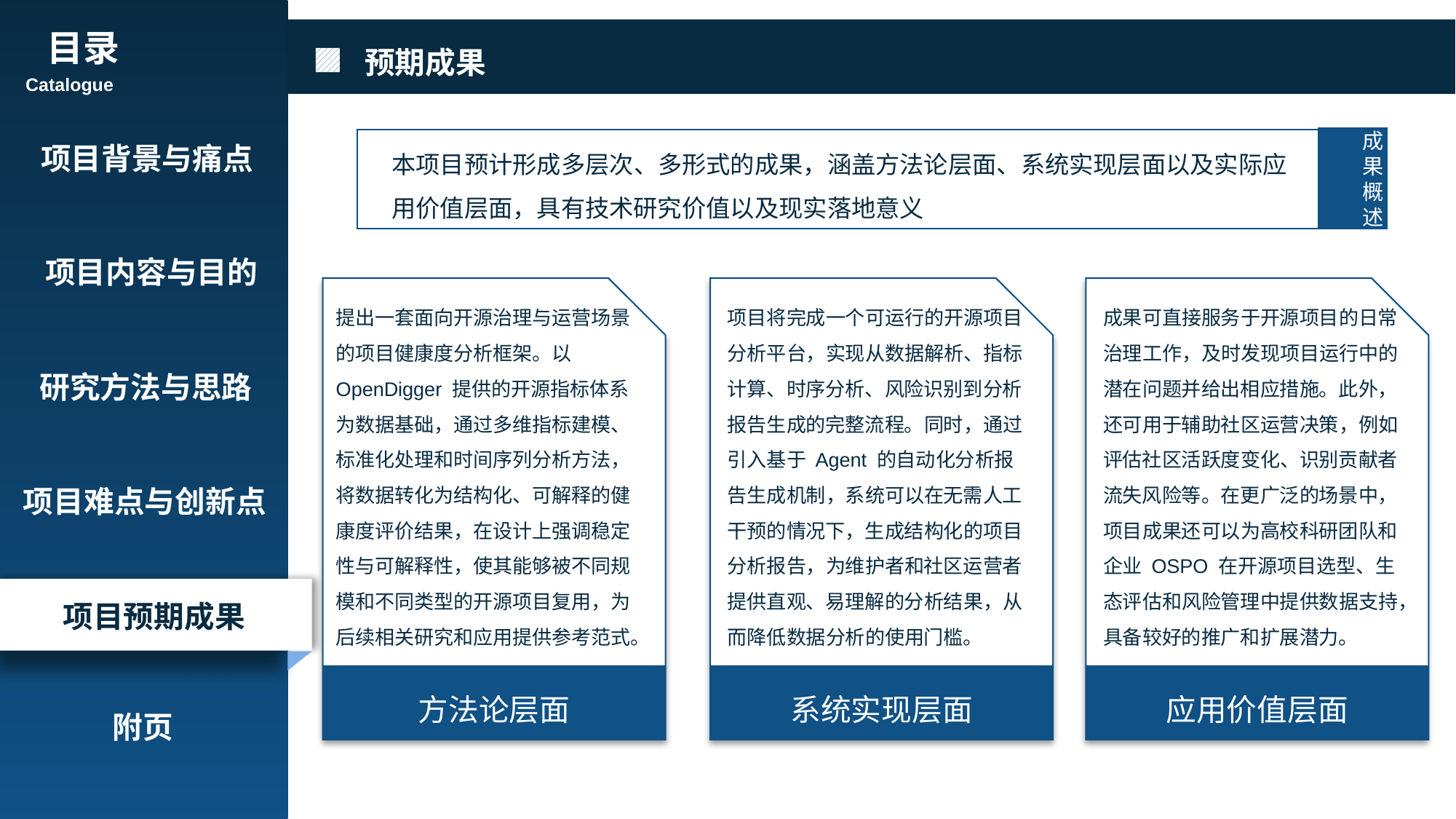

预期成果
目录

Catalogue
项目背景与痛点
项目内容与目的
研究方法与思路
项目难点与创新点

项目预期成果

附页
成果概述

本项目预计形成多层次、多形式的成果，涵盖方法论层面、系统实现层面以及实际应用价值层面，具有技术研究价值以及现实落地意义

方法论层面

系统实现层面

应用价值层面
提出一套面向开源治理与运营场景的项目健康度分析框架。以 OpenDigger 提供的开源指标体系为数据基础，通过多维指标建模、标准化处理和时间序列分析方法，将数据转化为结构化、可解释的健康度评价结果，在设计上强调稳定性与可解释性，使其能够被不同规模和不同类型的开源项目复用，为后续相关研究和应用提供参考范式。
项目将完成一个可运行的开源项目分析平台，实现从数据解析、指标计算、时序分析、风险识别到分析报告生成的完整流程。同时，通过引入基于 Agent 的自动化分析报告生成机制，系统可以在无需人工干预的情况下，生成结构化的项目分析报告，为维护者和社区运营者提供直观、易理解的分析结果，从而降低数据分析的使用门槛。
成果可直接服务于开源项目的日常治理工作，及时发现项目运行中的潜在问题并给出相应措施。此外，还可用于辅助社区运营决策，例如评估社区活跃度变化、识别贡献者流失风险等。在更广泛的场景中，项目成果还可以为高校科研团队和企业 OSPO 在开源项目选型、生态评估和风险管理中提供数据支持，具备较好的推广和扩展潜力。